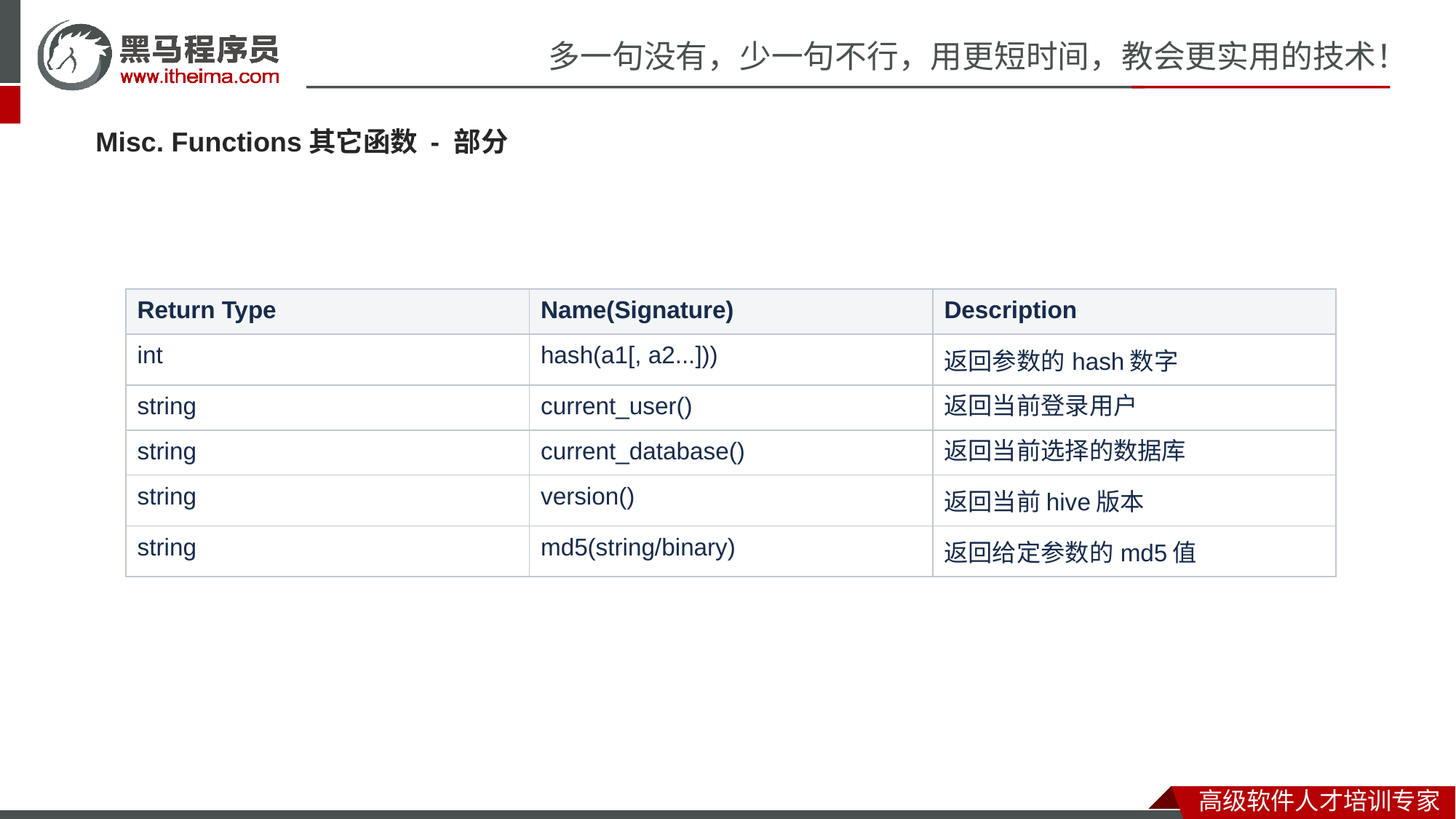

Misc. Functions其它函数 - 部分
| Return Type | Name(Signature) | Description |
| --- | --- | --- |
| int | hash(a1[, a2...])) | 返回参数的hash数字 |
| string | current\_user() | 返回当前登录用户 |
| string | current\_database() | 返回当前选择的数据库 |
| string | version() | 返回当前hive版本 |
| string | md5(string/binary) | 返回给定参数的md5值 |